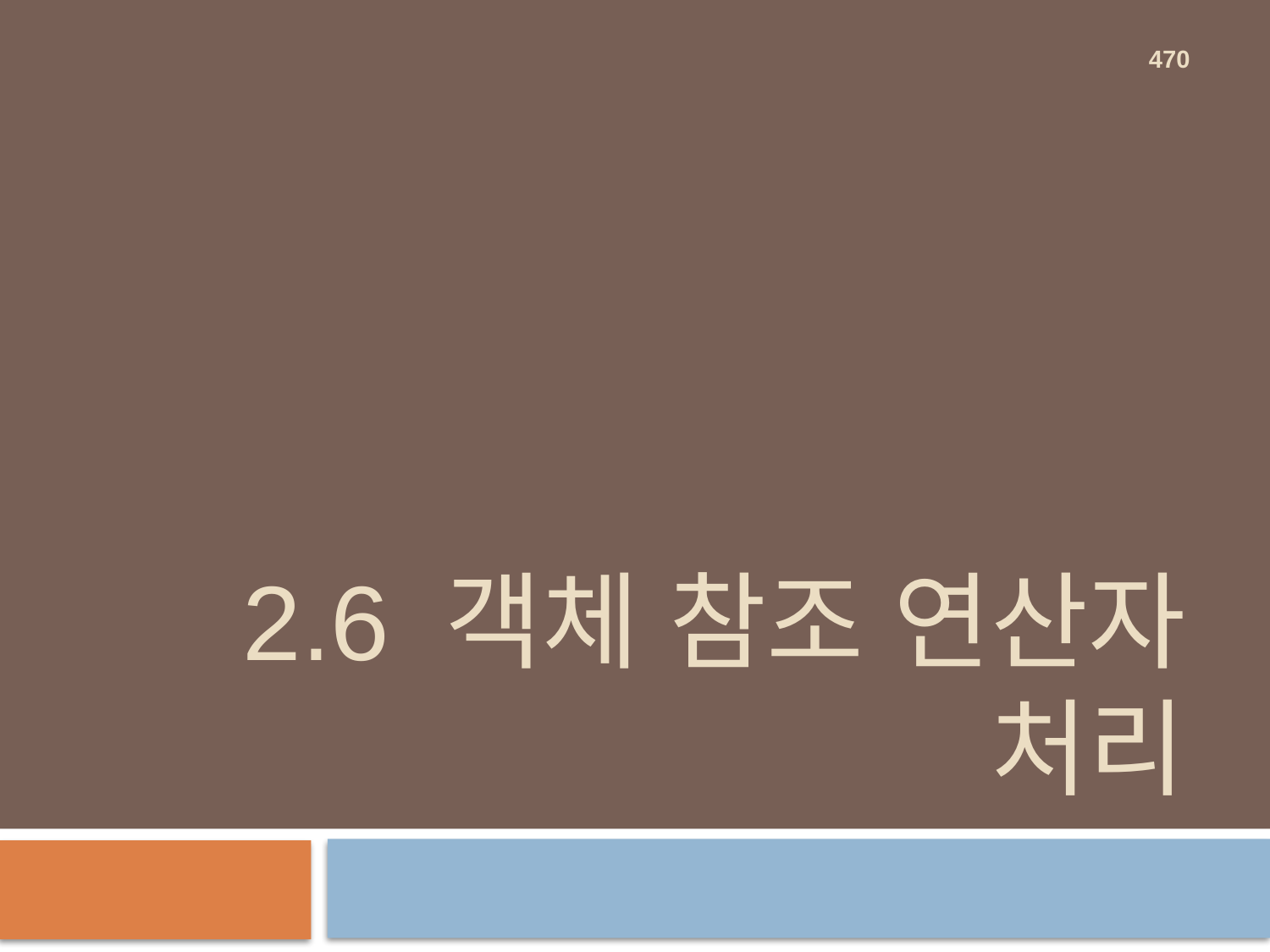

470
# 2.6 객체 참조 연산자 처리